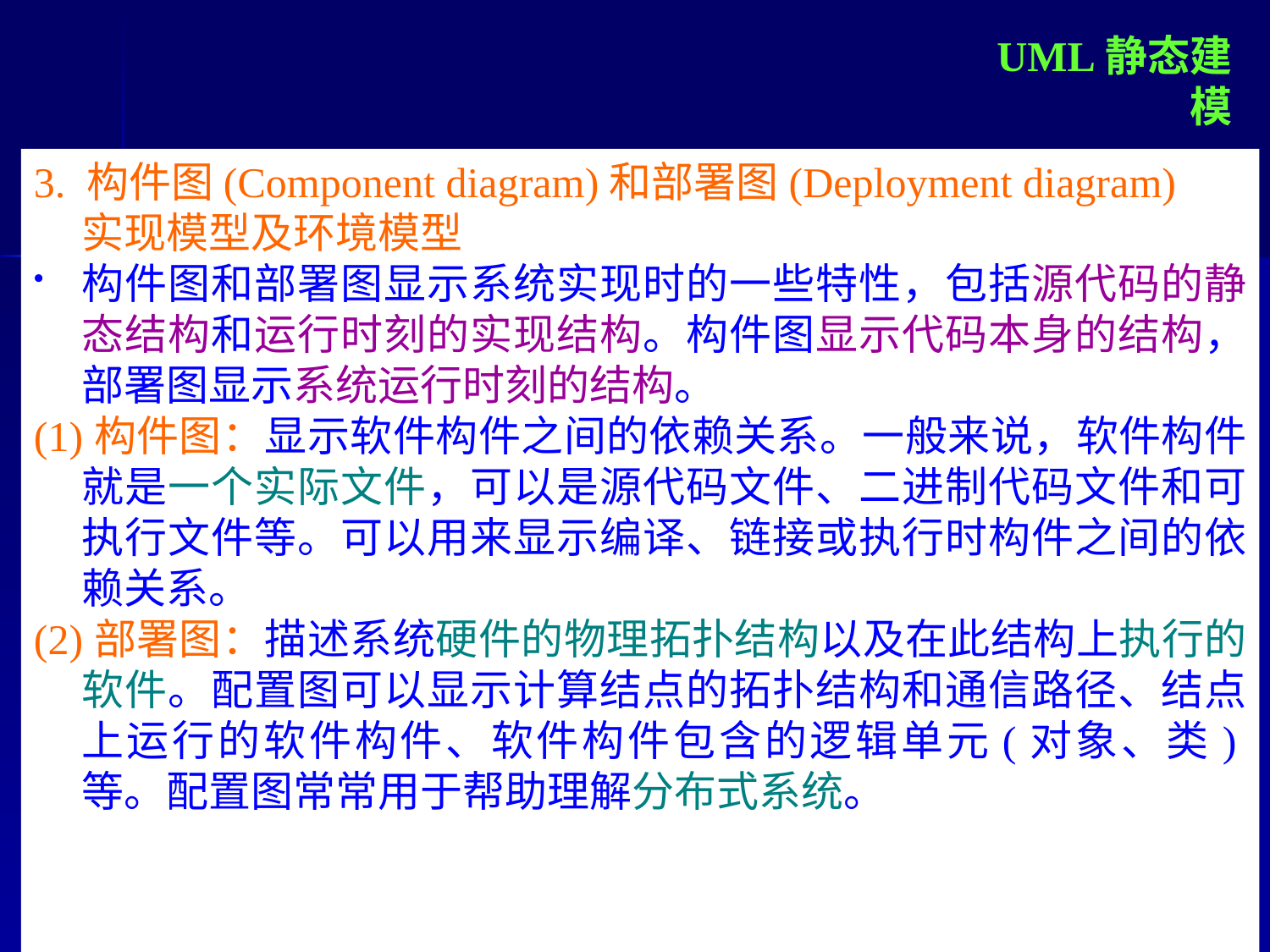

UML静态建模
3. 构件图(Component diagram)和部署图(Deployment diagram)
    实现模型及环境模型
构件图和部署图显示系统实现时的一些特性，包括源代码的静态结构和运行时刻的实现结构。构件图显示代码本身的结构，部署图显示系统运行时刻的结构。
(1)构件图：显示软件构件之间的依赖关系。一般来说，软件构件就是一个实际文件，可以是源代码文件、二进制代码文件和可执行文件等。可以用来显示编译、链接或执行时构件之间的依赖关系。
(2)部署图：描述系统硬件的物理拓扑结构以及在此结构上执行的软件。配置图可以显示计算结点的拓扑结构和通信路径、结点上运行的软件构件、软件构件包含的逻辑单元(对象、类)等。配置图常常用于帮助理解分布式系统。

个人成果，妥善保存，请勿传播